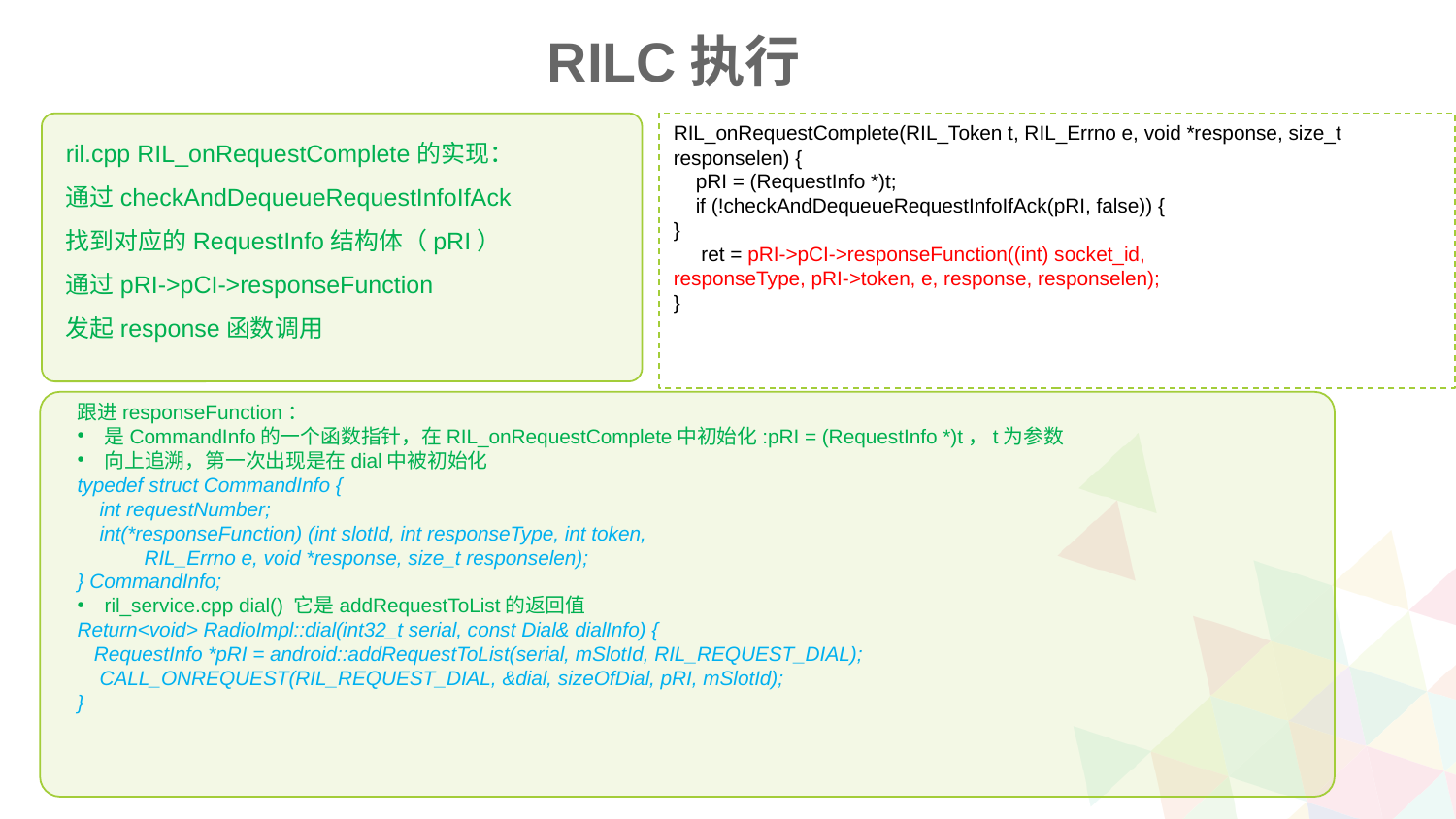

RILC执行

RIL_onRequestComplete(RIL_Token t, RIL_Errno e, void *response, size_t responselen) {
    pRI = (RequestInfo *)t;
    if (!checkAndDequeueRequestInfoIfAck(pRI, false)) {
}
     ret = pRI->pCI->responseFunction((int) socket_id,
responseType, pRI->token, e, response, responselen);
}
ril.cpp RIL_onRequestComplete的实现：
通过checkAndDequeueRequestInfoIfAck
找到对应的RequestInfo结构体（pRI）
通过pRI->pCI->responseFunction
发起response函数调用

跟进responseFunction：
是CommandInfo的一个函数指针，在RIL_onRequestComplete中初始化:pRI = (RequestInfo *)t，t为参数
向上追溯，第一次出现是在dial中被初始化
typedef struct CommandInfo {
    int requestNumber;
    int(*responseFunction) (int slotId, int responseType, int token,
            RIL_Errno e, void *response, size_t responselen);
} CommandInfo;
ril_service.cpp dial() 它是addRequestToList的返回值
Return<void> RadioImpl::dial(int32_t serial, const Dial& dialInfo) {
   RequestInfo *pRI = android::addRequestToList(serial, mSlotId, RIL_REQUEST_DIAL);
    CALL_ONREQUEST(RIL_REQUEST_DIAL, &dial, sizeOfDial, pRI, mSlotId);
}